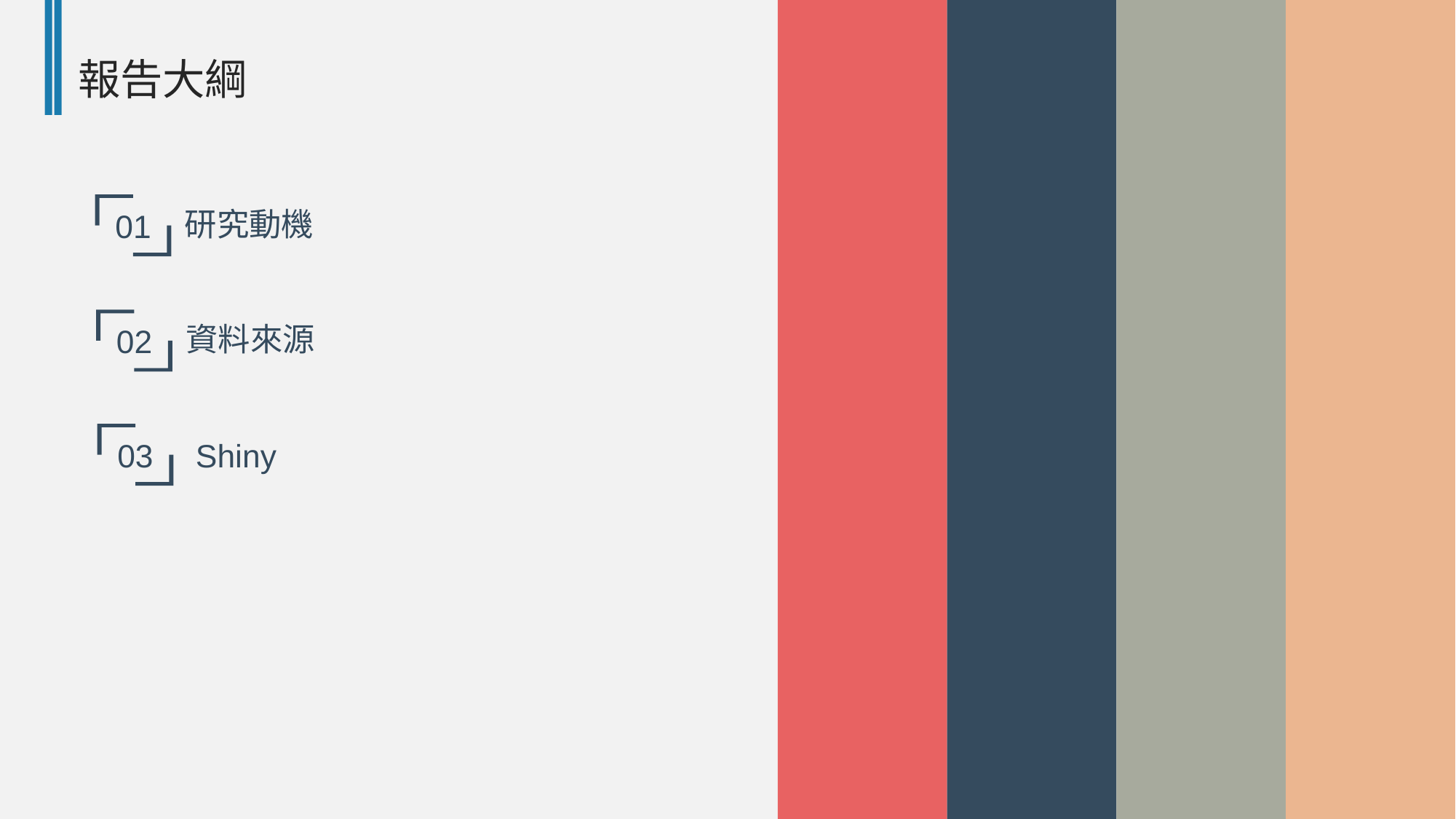

報告大綱
01
研究動機
02
資料來源
03
Shiny